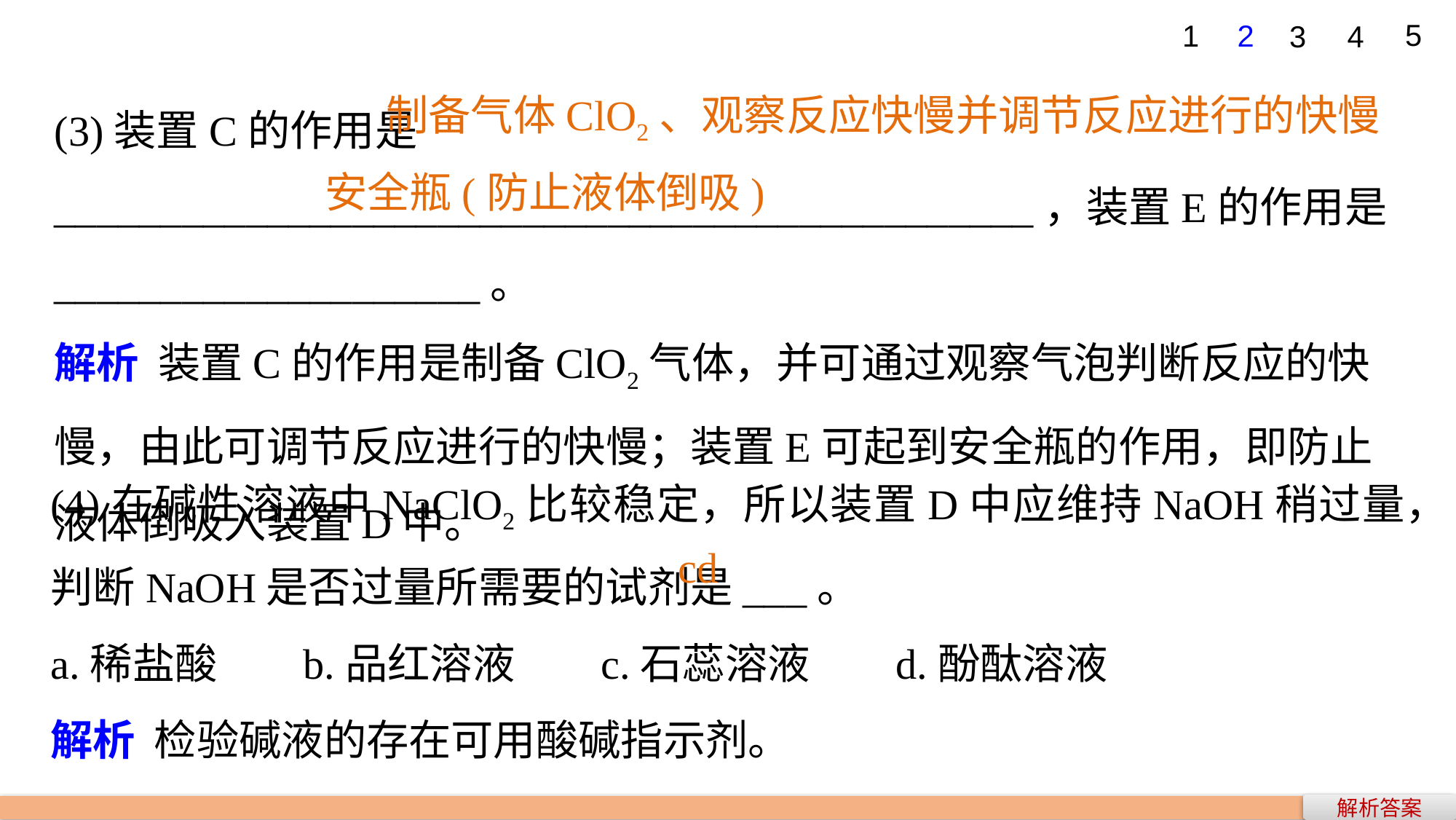

5
1
2
3
4
(3)装置C的作用是______________________________________________，装置E的作用是____________________。
解析  装置C的作用是制备ClO2气体，并可通过观察气泡判断反应的快慢，由此可调节反应进行的快慢；装置E可起到安全瓶的作用，即防止液体倒吸入装置D中。
制备气体ClO2、观察反应快慢并调节反应进行的快慢
安全瓶(防止液体倒吸)
(4)在碱性溶液中NaClO2比较稳定，所以装置D中应维持NaOH稍过量，判断NaOH是否过量所需要的试剂是___。
a.稀盐酸        b.品红溶液        c.石蕊溶液        d.酚酞溶液
解析  检验碱液的存在可用酸碱指示剂。
cd
解析答案